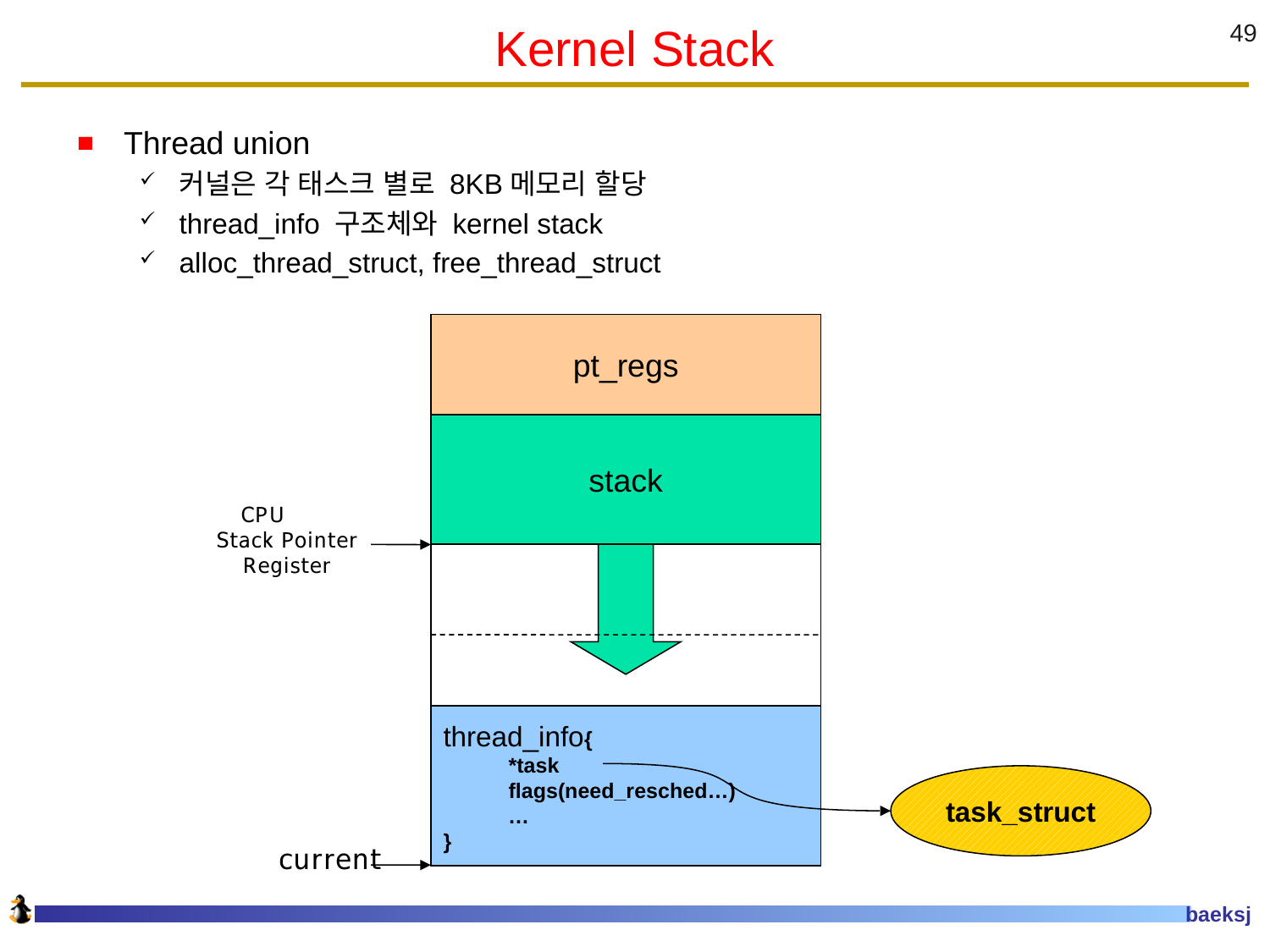

# Kernel Stack
49
Thread union
커널은 각 태스크 별로 8KB메모리 할당
thread_info 구조체와 kernel stack
alloc_thread_struct, free_thread_struct

pt_regs
stack
CPU         Stack Pointer Register

thread_info{
           *task
           flags(need_resched…)
           …
}
task_struct
current